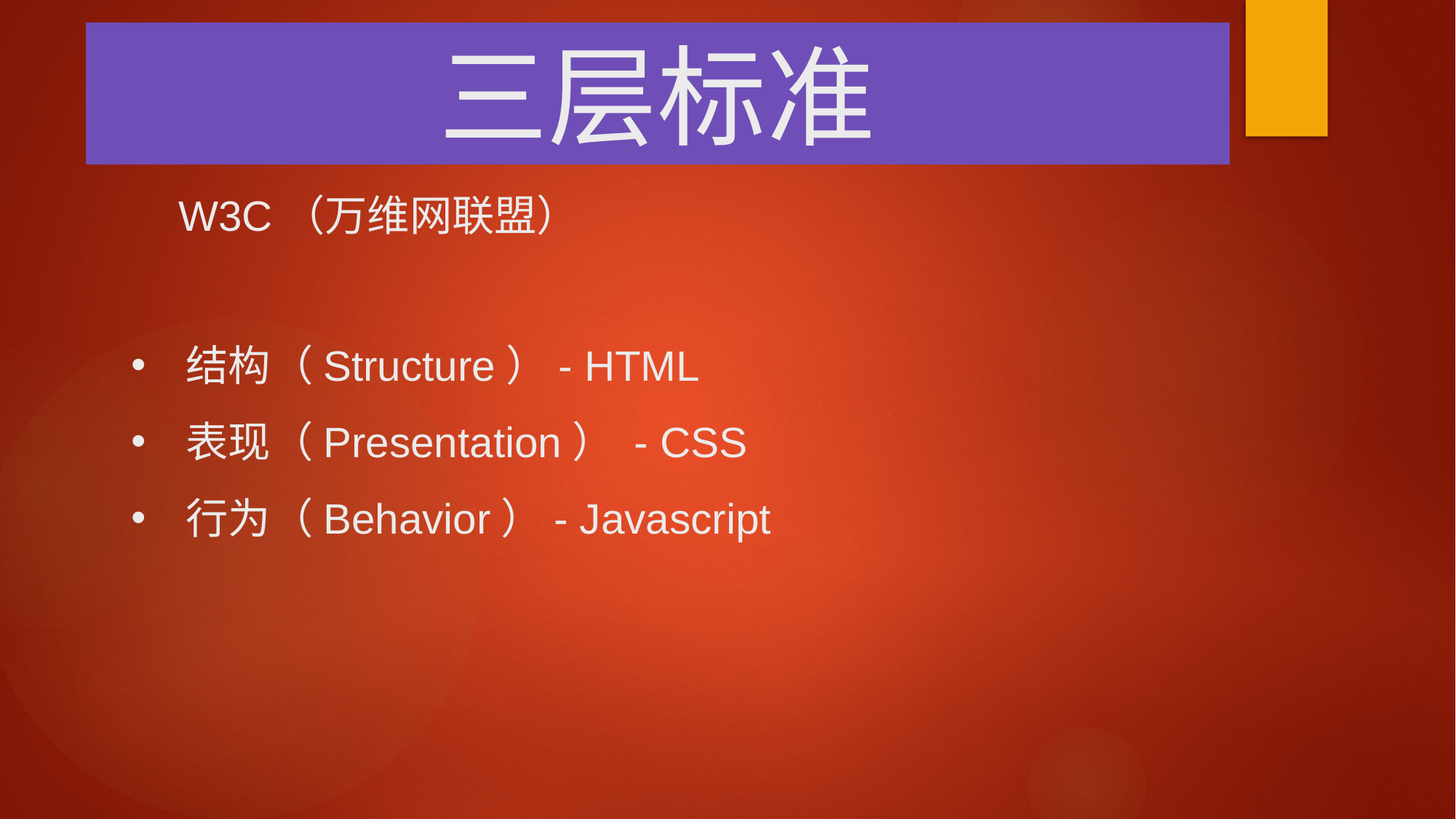

# 三层标准
W3C（万维网联盟）
结构（Structure）- HTML
表现（Presentation） - CSS
行为（Behavior）- Javascript